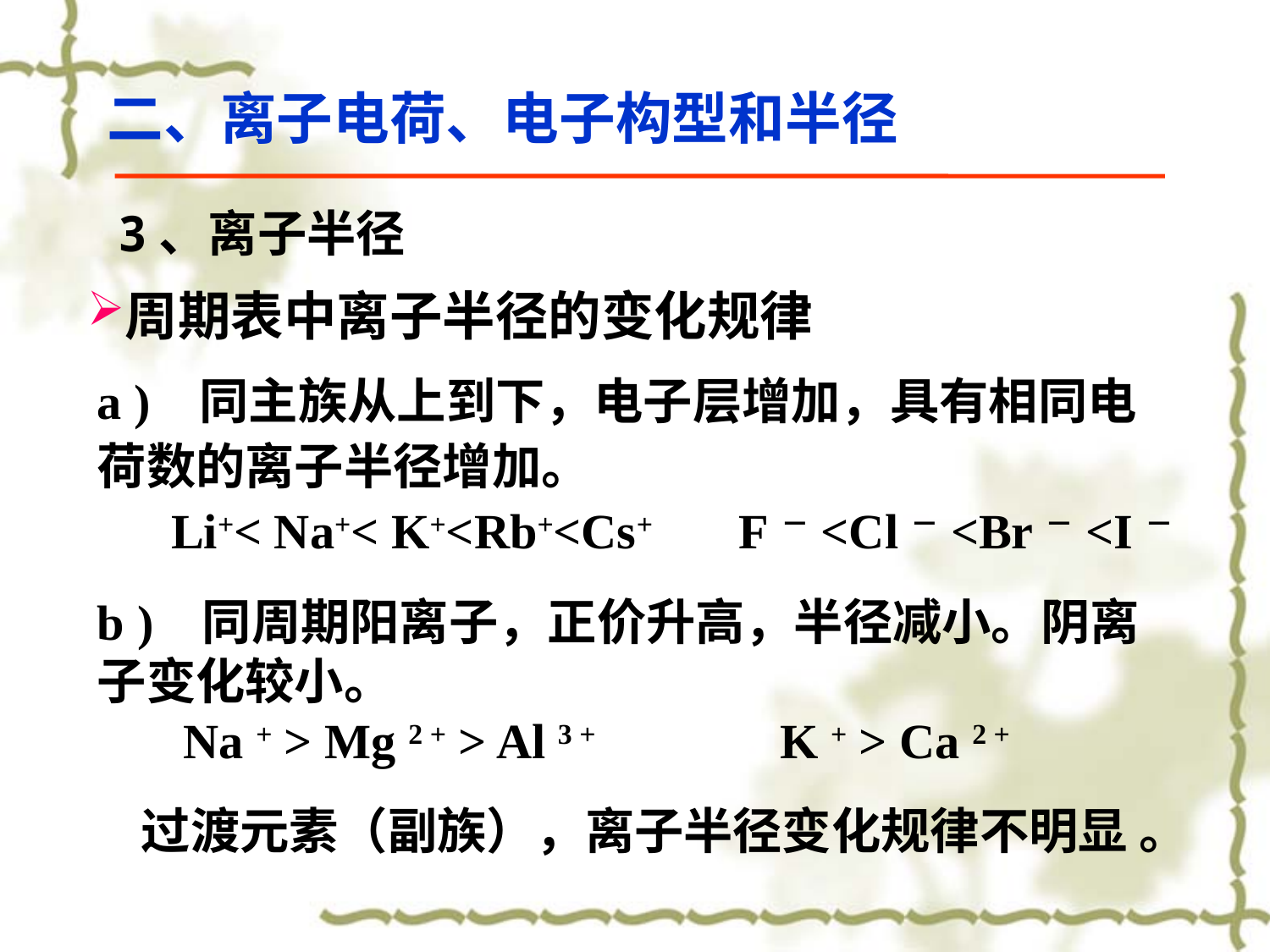

二、离子电荷、电子构型和半径

3、离子半径
周期表中离子半径的变化规律
a )   同主族从上到下，电子层增加，具有相同电荷数的离子半径增加。
      Li+< Na+< K+<Rb+<Cs+       F－<Cl－<Br－<I－
b )   同周期阳离子，正价升高，半径减小。阴离子变化较小。
       Na + > Mg 2 + > Al 3 +               K + > Ca 2 +
过渡元素（副族），离子半径变化规律不明显 。